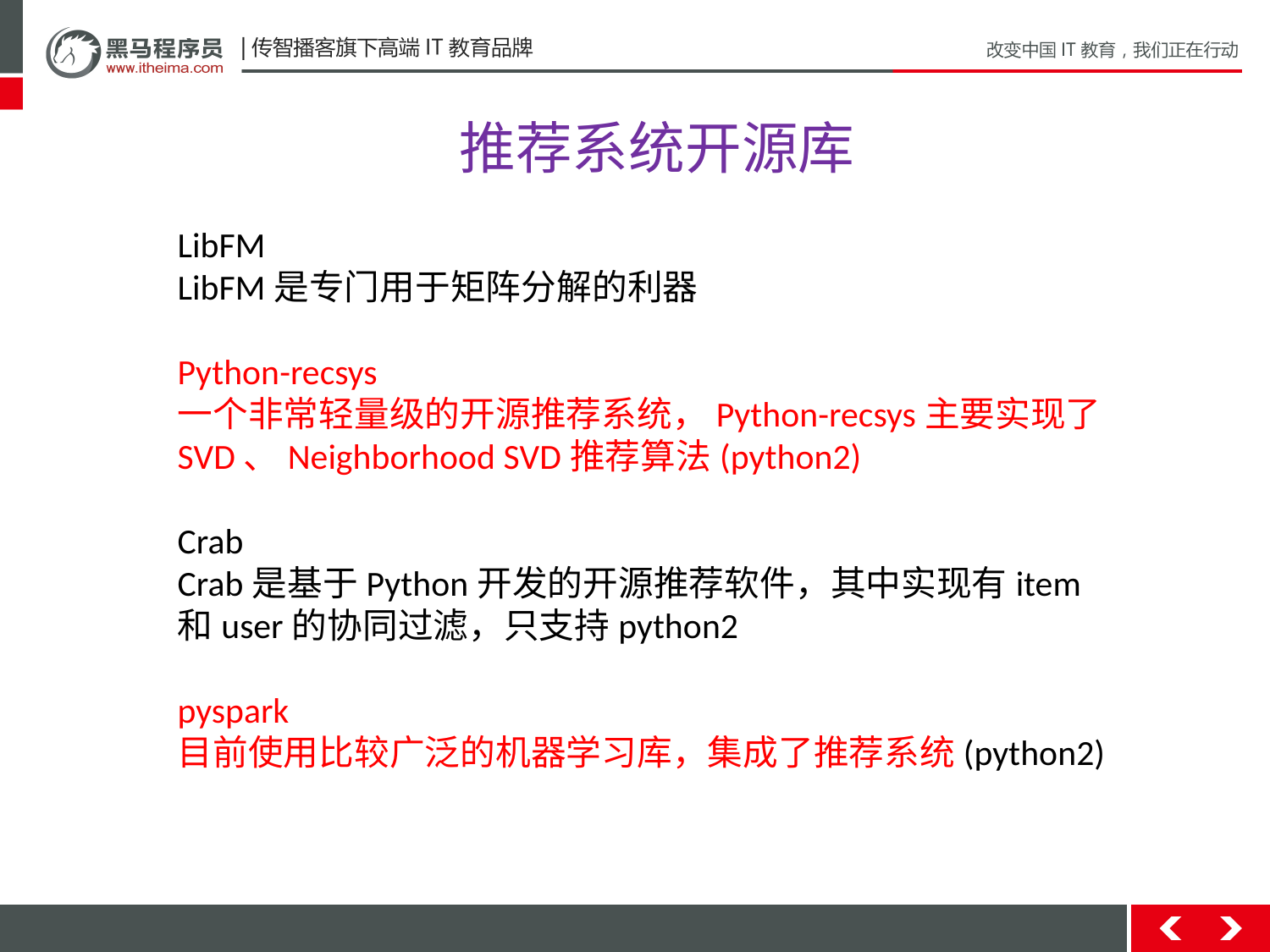

推荐系统开源库
LibFM
LibFM是专门用于矩阵分解的利器

Python-recsys
一个非常轻量级的开源推荐系统，Python-recsys主要实现了
SVD、Neighborhood SVD推荐算法(python2)

Crab
Crab是基于Python开发的开源推荐软件，其中实现有item
和user的协同过滤，只支持python2

pyspark
目前使用比较广泛的机器学习库，集成了推荐系统(python2)